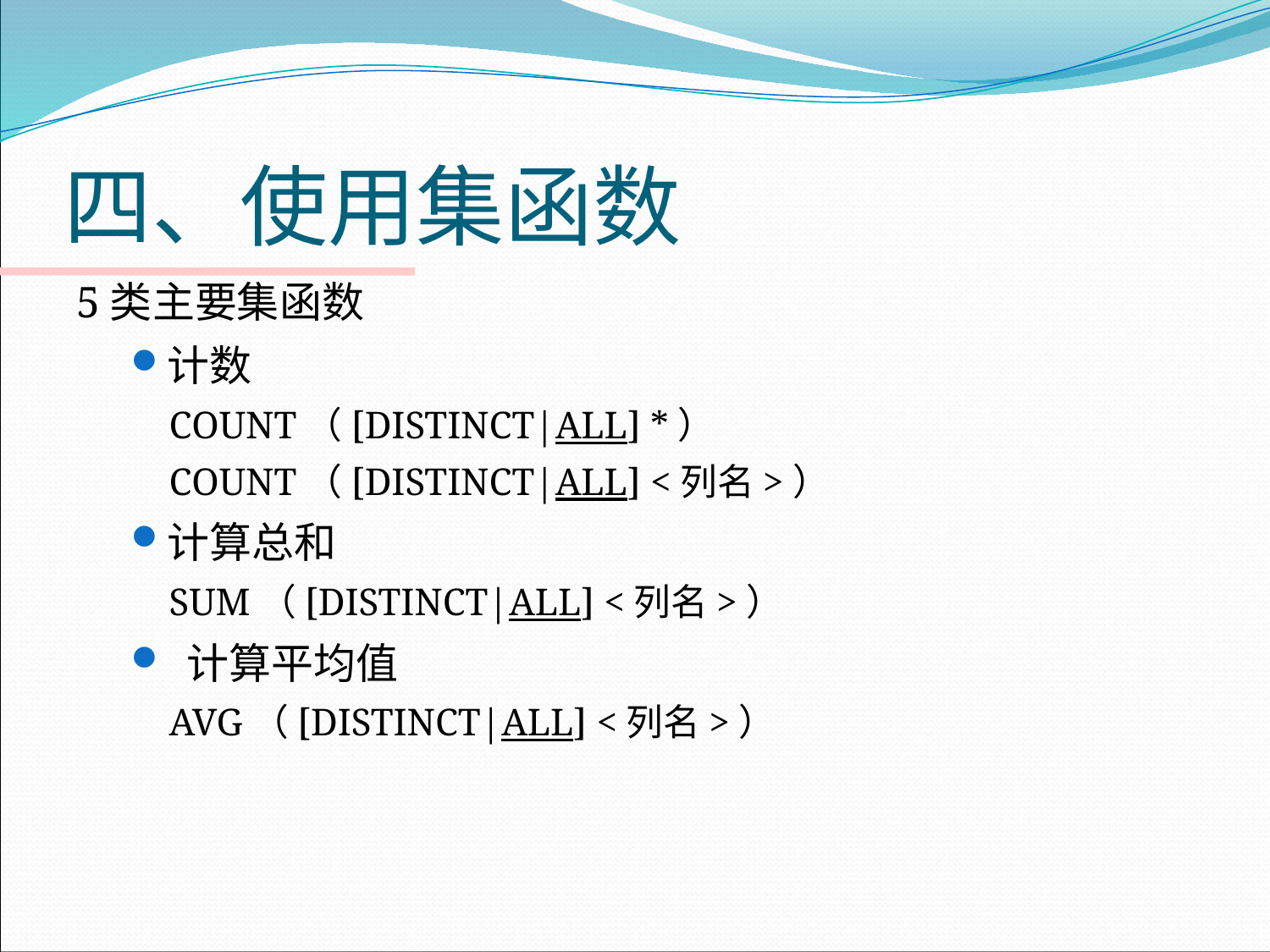

# 四、使用集函数
5类主要集函数
计数
COUNT（[DISTINCT|ALL] *）
COUNT（[DISTINCT|ALL] <列名>）
计算总和
SUM（[DISTINCT|ALL] <列名>）
 计算平均值
AVG（[DISTINCT|ALL] <列名>）

279